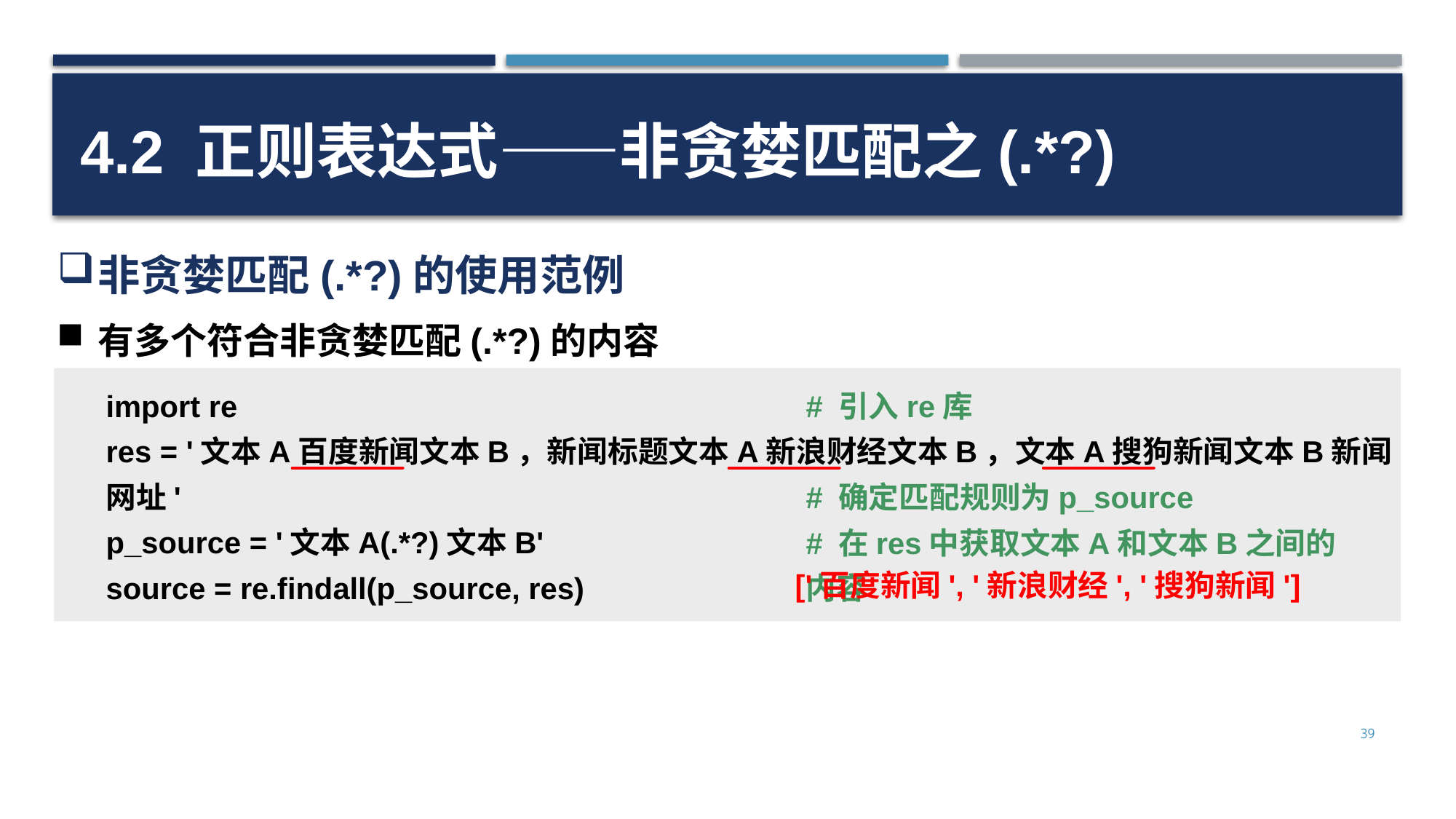

4.2 正则表达式——非贪婪匹配之(.*?)
非贪婪匹配(.*?)的使用范例
有多个符合非贪婪匹配(.*?)的内容

import re
res = '文本A百度新闻文本B，新闻标题文本A新浪财经文本B，文本A搜狗新闻文本B新闻网址'
p_source = '文本A(.*?)文本B'
source = re.findall(p_source, res)
# 引入re库

# 确定匹配规则为p_source
# 在res中获取文本A和文本B之间的内容
['百度新闻', '新浪财经', '搜狗新闻']
39